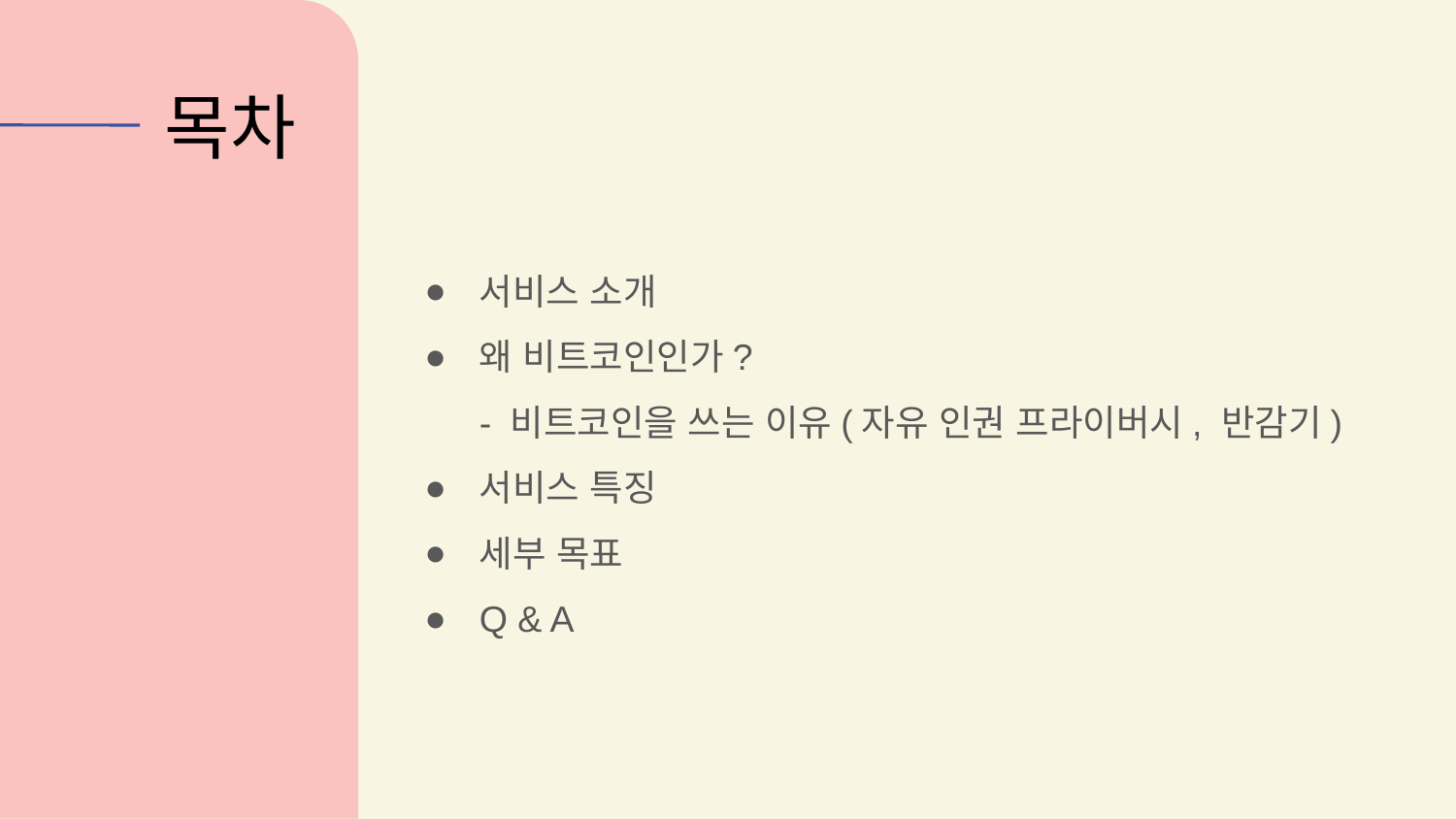

# 목차
서비스 소개
왜 비트코인인가?
- 비트코인을 쓰는 이유(자유 인권 프라이버시, 반감기)
서비스 특징
세부 목표
Q & A